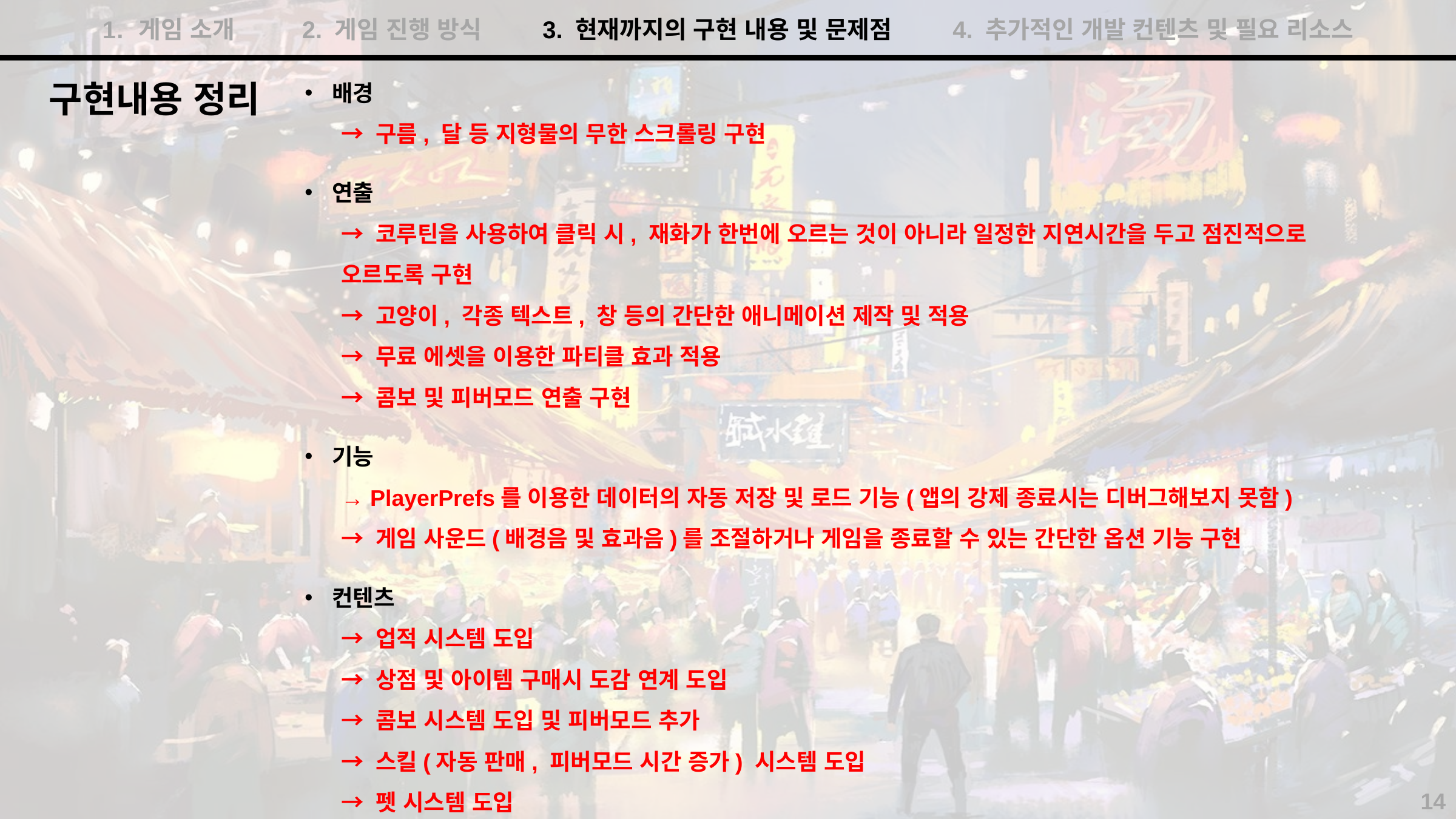

게임 소개         2. 게임 진행 방식        3. 현재까지의 구현 내용 및 문제점        4. 추가적인 개발 컨텐츠 및 필요 리소스

배경
→ 구름, 달 등 지형물의 무한 스크롤링 구현

연출
→ 코루틴을 사용하여 클릭 시, 재화가 한번에 오르는 것이 아니라 일정한 지연시간을 두고 점진적으로 오르도록 구현
→ 고양이, 각종 텍스트, 창 등의 간단한 애니메이션 제작 및 적용
→ 무료 에셋을 이용한 파티클 효과 적용
→ 콤보 및 피버모드 연출 구현

기능
→ PlayerPrefs를 이용한 데이터의 자동 저장 및 로드 기능(앱의 강제 종료시는 디버그해보지 못함)
→ 게임 사운드(배경음 및 효과음)를 조절하거나 게임을 종료할 수 있는 간단한 옵션 기능 구현

컨텐츠
→ 업적 시스템 도입
→ 상점 및 아이템 구매시 도감 연계 도입
→ 콤보 시스템 도입 및 피버모드 추가
→ 스킬(자동 판매, 피버모드 시간 증가) 시스템 도입
→ 펫 시스템 도입
구현내용 정리
14